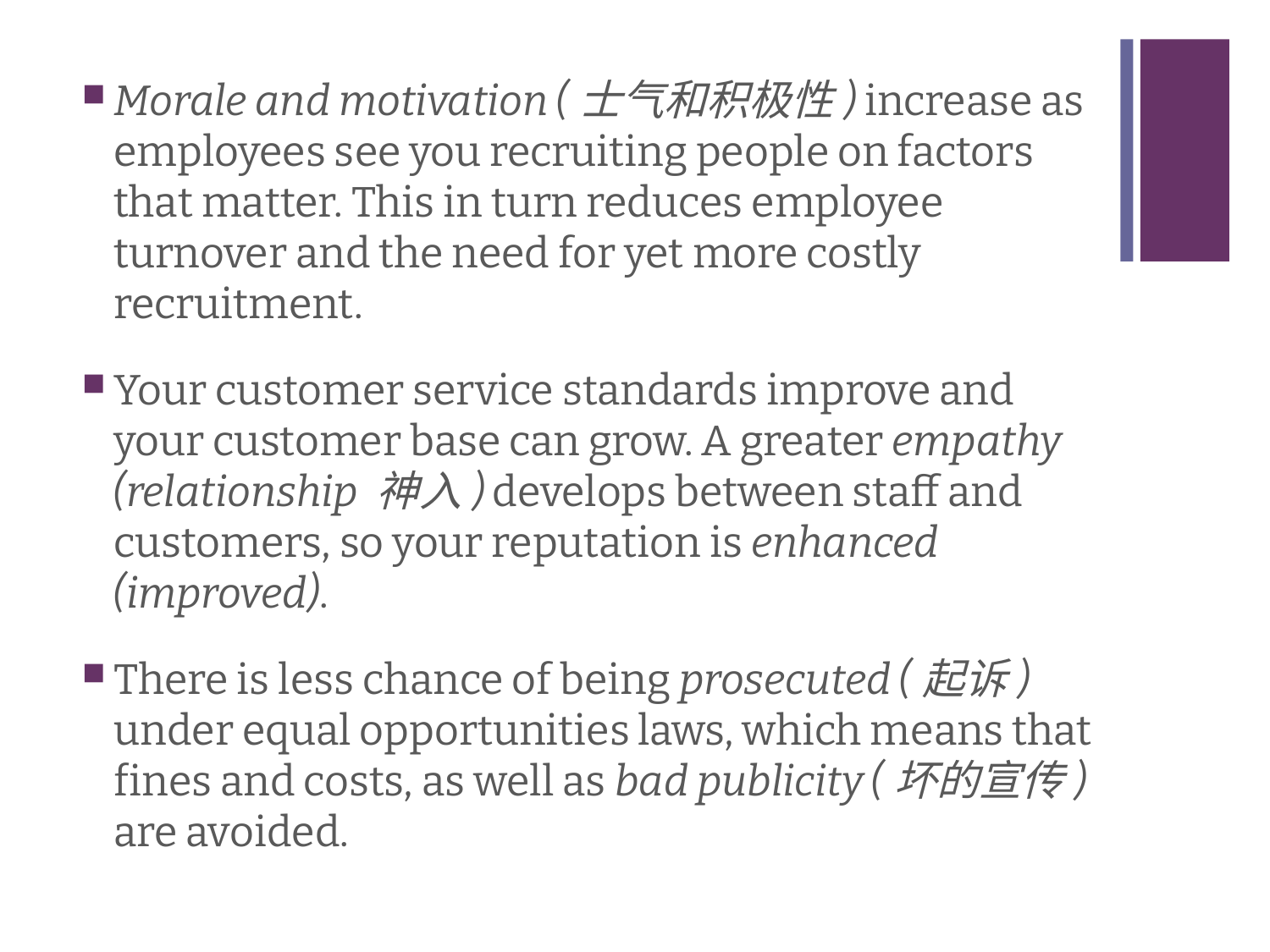

#
Morale and motivation (士气和积极性) increase as employees see you recruiting people on factors that matter. This in turn reduces employee turnover and the need for yet more costly recruitment.
Your customer service standards improve and your customer base can grow. A greater empathy (relationship 神入) develops between staff and customers, so your reputation is enhanced (improved).
There is less chance of being prosecuted (起诉) under equal opportunities laws, which means that fines and costs, as well as bad publicity (坏的宣传) are avoided.